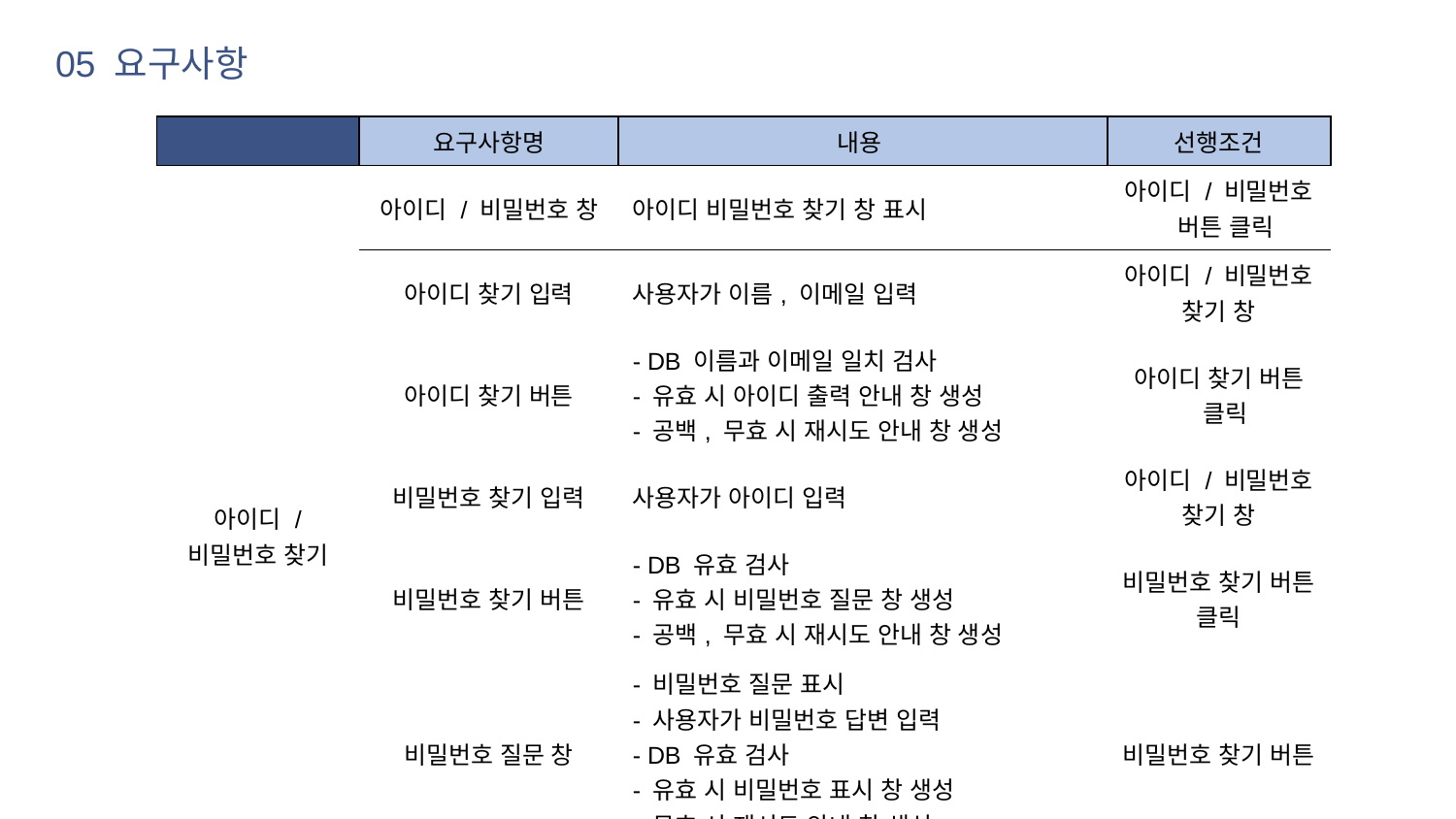

05 요구사항
|  | 요구사항명 | 내용 | 선행조건 |
| --- | --- | --- | --- |
| 아이디 / 비밀번호 찾기 | 아이디 / 비밀번호 창 | 아이디 비밀번호 찾기 창 표시 | 아이디 / 비밀번호 버튼 클릭 |
|  | 아이디 찾기 입력 | 사용자가 이름, 이메일 입력 | 아이디 / 비밀번호 찾기 창 |
|  | 아이디 찾기 버튼 | - DB 이름과 이메일 일치 검사 - 유효 시 아이디 출력 안내 창 생성 - 공백, 무효 시 재시도 안내 창 생성 | 아이디 찾기 버튼 클릭 |
|  | 비밀번호 찾기 입력 | 사용자가 아이디 입력 | 아이디 / 비밀번호 찾기 창 |
|  | 비밀번호 찾기 버튼 | - DB 유효 검사 - 유효 시 비밀번호 질문 창 생성 - 공백, 무효 시 재시도 안내 창 생성 | 비밀번호 찾기 버튼 클릭 |
|  | 비밀번호 질문 창 | - 비밀번호 질문 표시 - 사용자가 비밀번호 답변 입력 - DB 유효 검사 - 유효 시 비밀번호 표시 창 생성 - 무효 시 재시도 안내 창 생성 | 비밀번호 찾기 버튼 |
|  | 취소 | 클릭 시 로그인 화면 전환 | 아이디 / 비밀번호 찾기 창 |